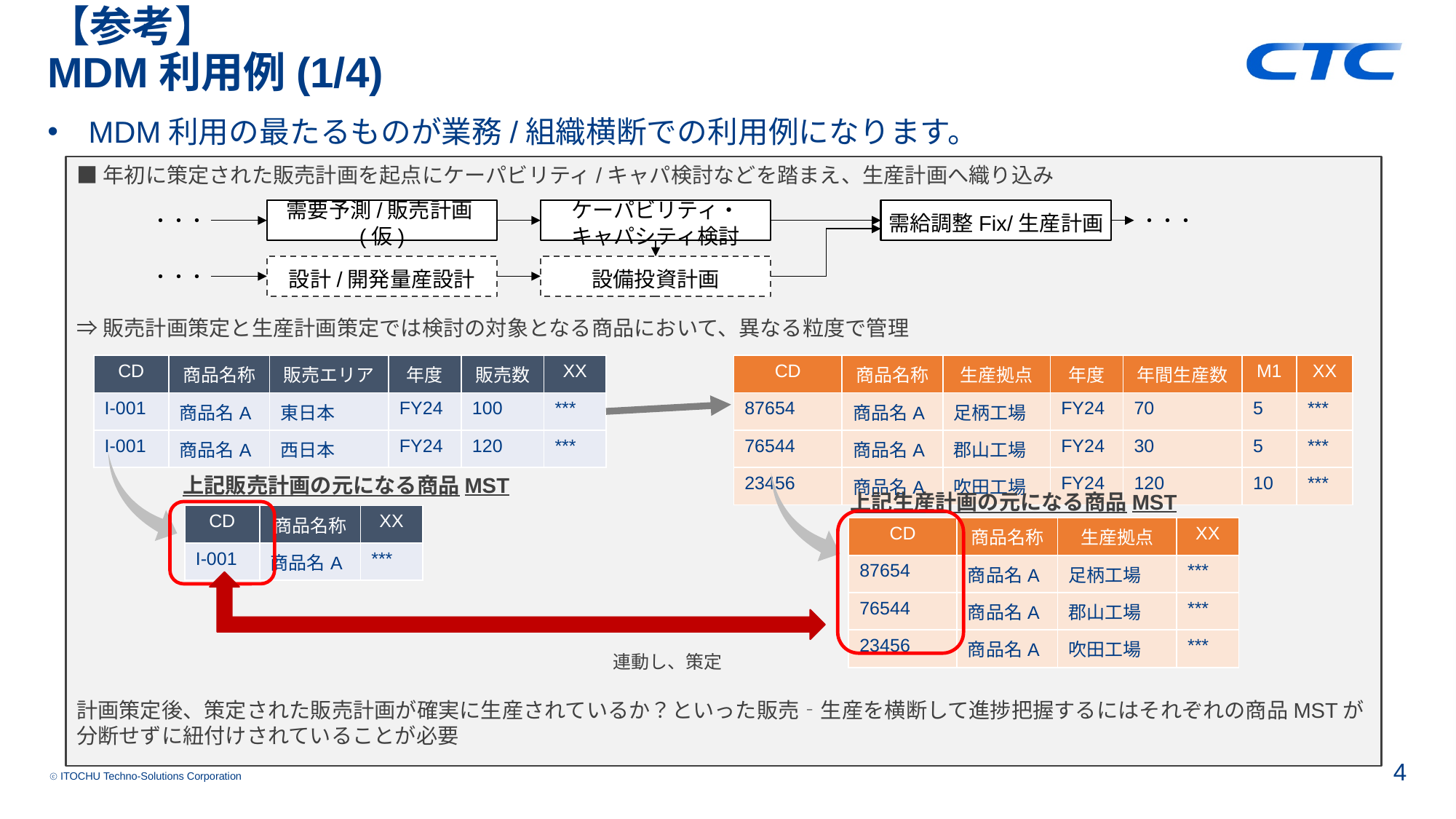

【参考】
MDM利用例(1/4)
MDM利用の最たるものが業務/組織横断での利用例になります。
■年初に策定された販売計画を起点にケーパビリティ/キャパ検討などを踏まえ、生産計画へ織り込み

⇒販売計画策定と生産計画策定では検討の対象となる商品において、異なる粒度で管理

計画策定後、策定された販売計画が確実に生産されているか？といった販売‐生産を横断して進捗把握するにはそれぞれの商品MSTが
分断せずに紐付けされていることが必要

需要予測/販売計画(仮)
ケーパビリティ・
キャパシティ検討
需給調整Fix/生産計画
・・・
・・・

設計/開発量産設計
設備投資計画
・・・

| CD | 商品名称 | 販売エリア | 年度 | 販売数 | XX |
| --- | --- | --- | --- | --- | --- |
| I-001 | 商品名A | 東日本 | FY24 | 100 | \*\*\* |
| I-001 | 商品名A | 西日本 | FY24 | 120 | \*\*\* |
| CD | 商品名称 | 生産拠点 | 年度 | 年間生産数 | M1 | XX |
| --- | --- | --- | --- | --- | --- | --- |
| 87654 | 商品名A | 足柄工場 | FY24 | 70 | 5 | \*\*\* |
| 76544 | 商品名A | 郡山工場 | FY24 | 30 | 5 | \*\*\* |
| 23456 | 商品名A | 吹田工場 | FY24 | 120 | 10 | \*\*\* |

上記販売計画の元になる商品MST

上記生産計画の元になる商品MST

| CD | 商品名称 | XX |
| --- | --- | --- |
| I-001 | 商品名A | \*\*\* |

| CD | 商品名称 | 生産拠点 | XX |
| --- | --- | --- | --- |
| 87654 | 商品名A | 足柄工場 | \*\*\* |
| 76544 | 商品名A | 郡山工場 | \*\*\* |
| 23456 | 商品名A | 吹田工場 | \*\*\* |

連動し、策定